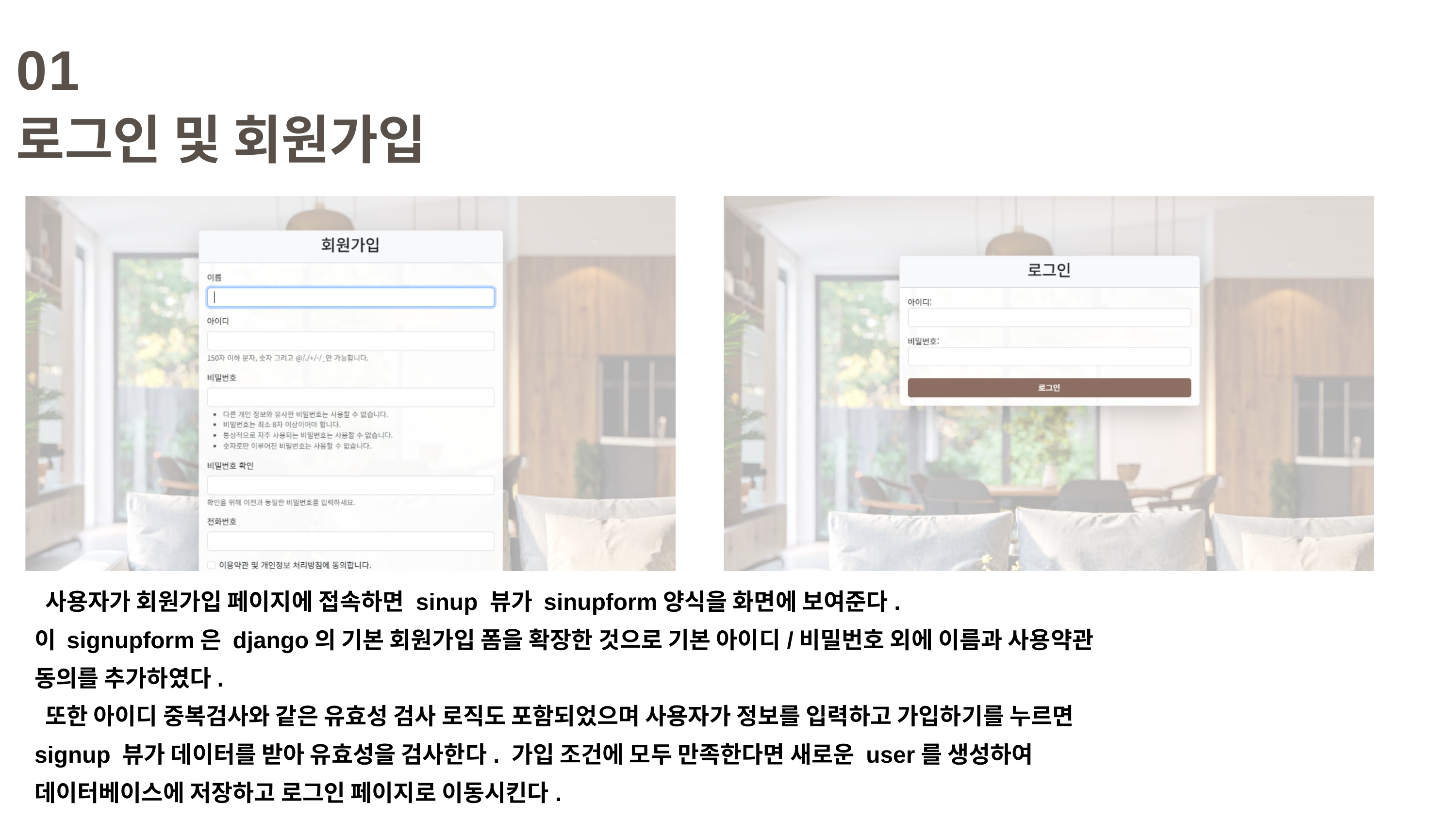

01
로그인 및 회원가입

 사용자가 회원가입 페이지에 접속하면 sinup 뷰가 sinupform양식을 화면에 보여준다.
이 signupform은 django의 기본 회원가입 폼을 확장한 것으로 기본 아이디/비밀번호 외에 이름과 사용약관 동의를 추가하였다.
 또한 아이디 중복검사와 같은 유효성 검사 로직도 포함되었으며 사용자가 정보를 입력하고 가입하기를 누르면 signup 뷰가 데이터를 받아 유효성을 검사한다. 가입 조건에 모두 만족한다면 새로운 user를 생성하여 데이터베이스에 저장하고 로그인 페이지로 이동시킨다.